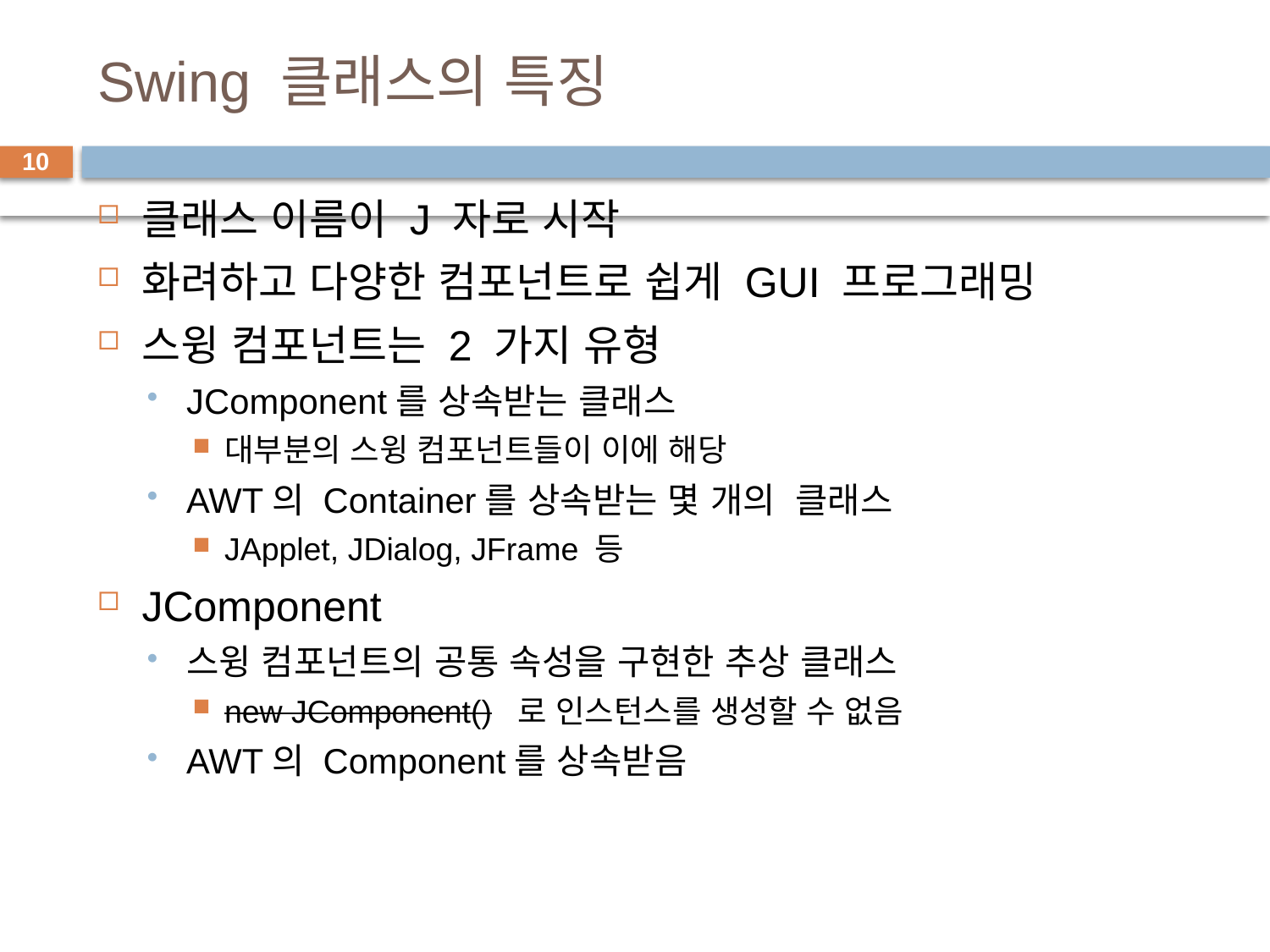

# Swing 클래스의 특징
10
클래스 이름이 J 자로 시작
화려하고 다양한 컴포넌트로 쉽게 GUI 프로그래밍
스윙 컴포넌트는 2 가지 유형
JComponent를 상속받는 클래스
대부분의 스윙 컴포넌트들이 이에 해당
AWT의 Container를 상속받는 몇 개의  클래스
JApplet, JDialog, JFrame 등
JComponent
스윙 컴포넌트의 공통 속성을 구현한 추상 클래스
new JComponent()  로 인스턴스를 생성할 수 없음
AWT의 Component를 상속받음